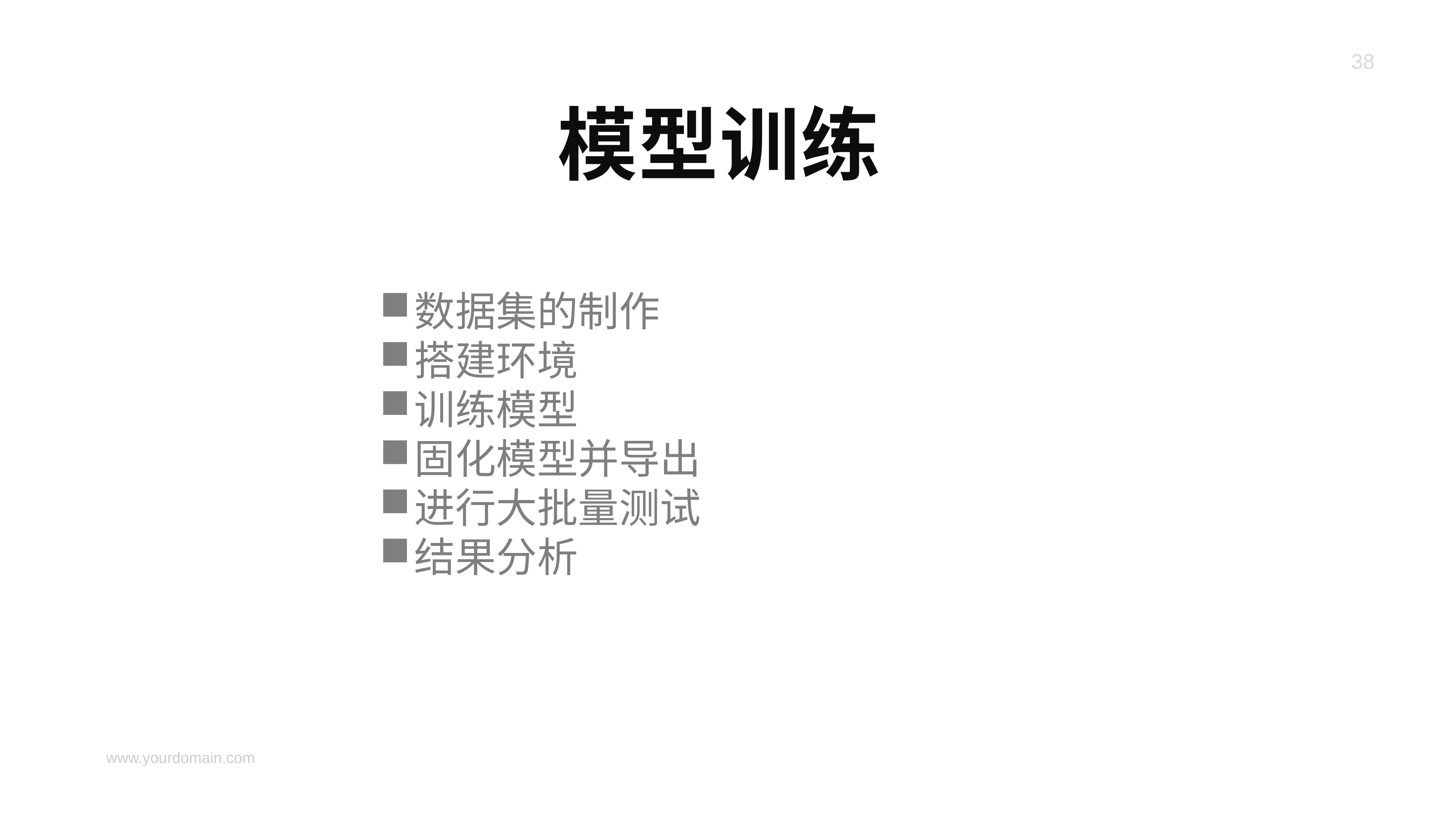

模型训练
数据集的制作
搭建环境
训练模型
固化模型并导出
进行大批量测试
结果分析